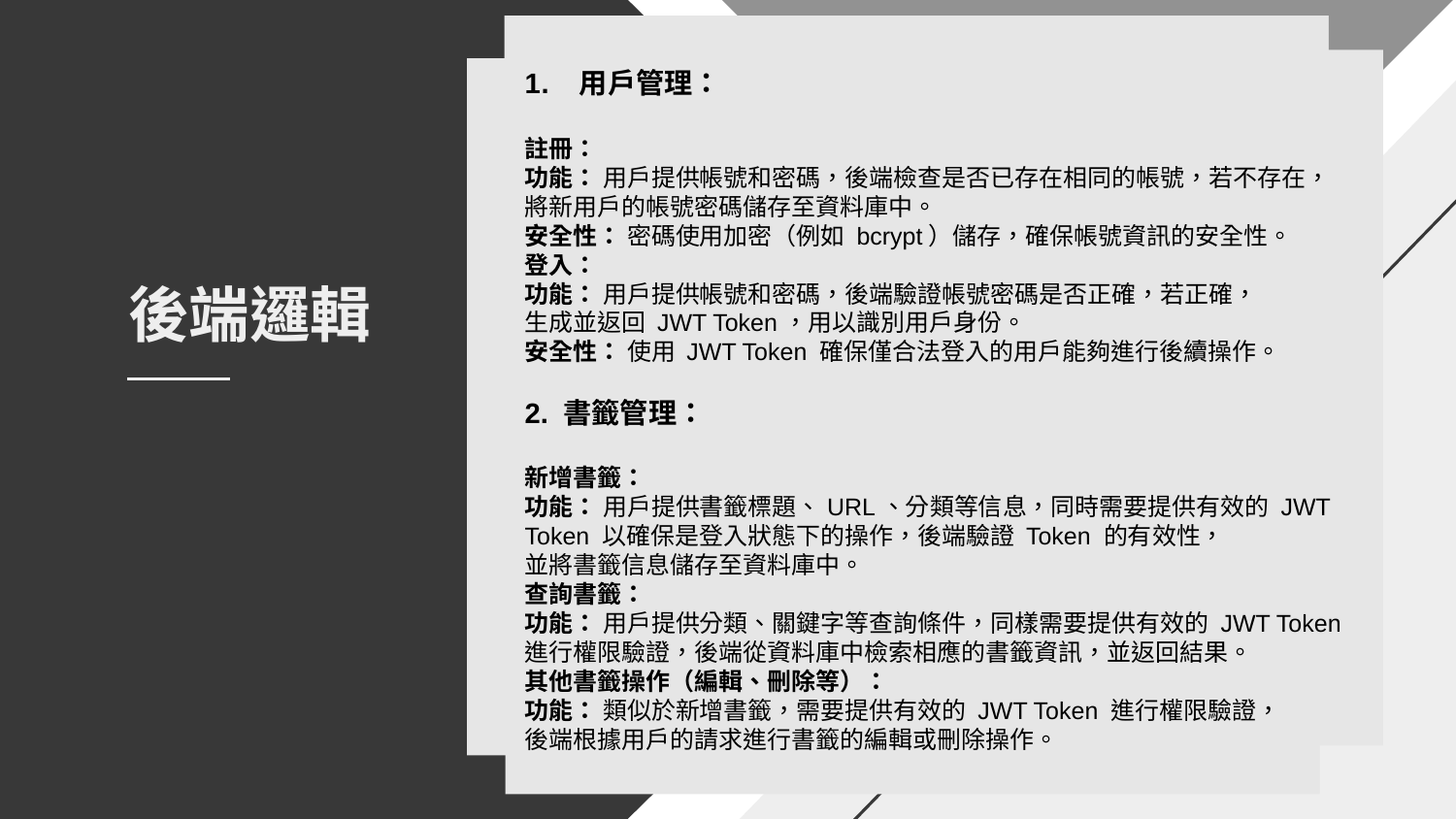

用戶管理：

註冊：
功能： 用戶提供帳號和密碼，後端檢查是否已存在相同的帳號，若不存在，
將新用戶的帳號密碼儲存至資料庫中。
安全性： 密碼使用加密（例如 bcrypt）儲存，確保帳號資訊的安全性。
登入：
功能： 用戶提供帳號和密碼，後端驗證帳號密碼是否正確，若正確，
生成並返回 JWT Token，用以識別用戶身份。
安全性： 使用 JWT Token 確保僅合法登入的用戶能夠進行後續操作。

2. 書籤管理：

新增書籤：
功能： 用戶提供書籤標題、URL、分類等信息，同時需要提供有效的 JWT Token 以確保是登入狀態下的操作，後端驗證 Token 的有效性，
並將書籤信息儲存至資料庫中。
查詢書籤：
功能： 用戶提供分類、關鍵字等查詢條件，同樣需要提供有效的 JWT Token 進行權限驗證，後端從資料庫中檢索相應的書籤資訊，並返回結果。
其他書籤操作（編輯、刪除等）：
功能： 類似於新增書籤，需要提供有效的 JWT Token 進行權限驗證，
後端根據用戶的請求進行書籤的編輯或刪除操作。
# 後端邏輯